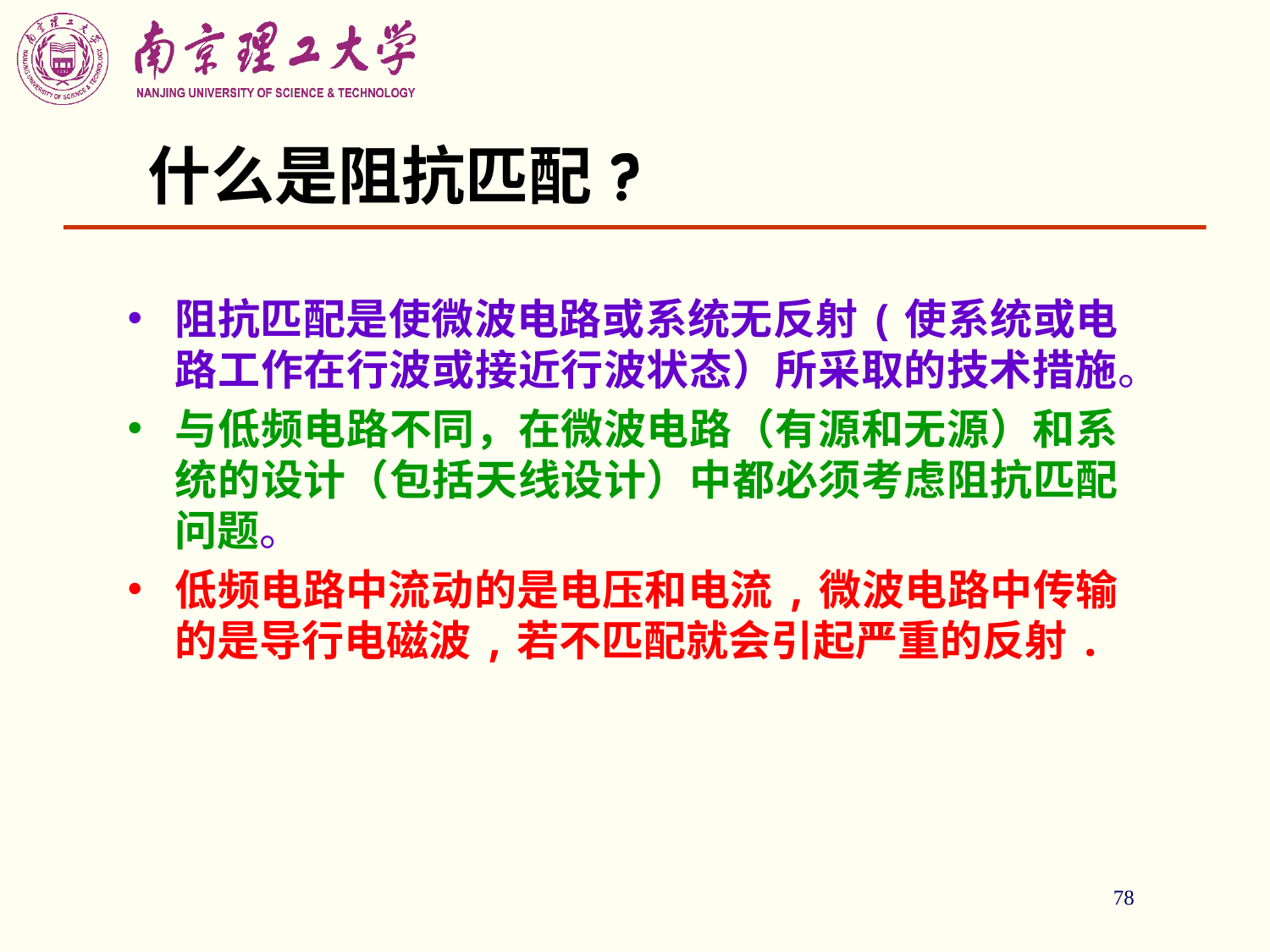

78
# 什么是阻抗匹配?
阻抗匹配是使微波电路或系统无反射(使系统或电路工作在行波或接近行波状态）所采取的技术措施。
与低频电路不同，在微波电路（有源和无源）和系统的设计（包括天线设计）中都必须考虑阻抗匹配问题。
低频电路中流动的是电压和电流,微波电路中传输的是导行电磁波,若不匹配就会引起严重的反射.